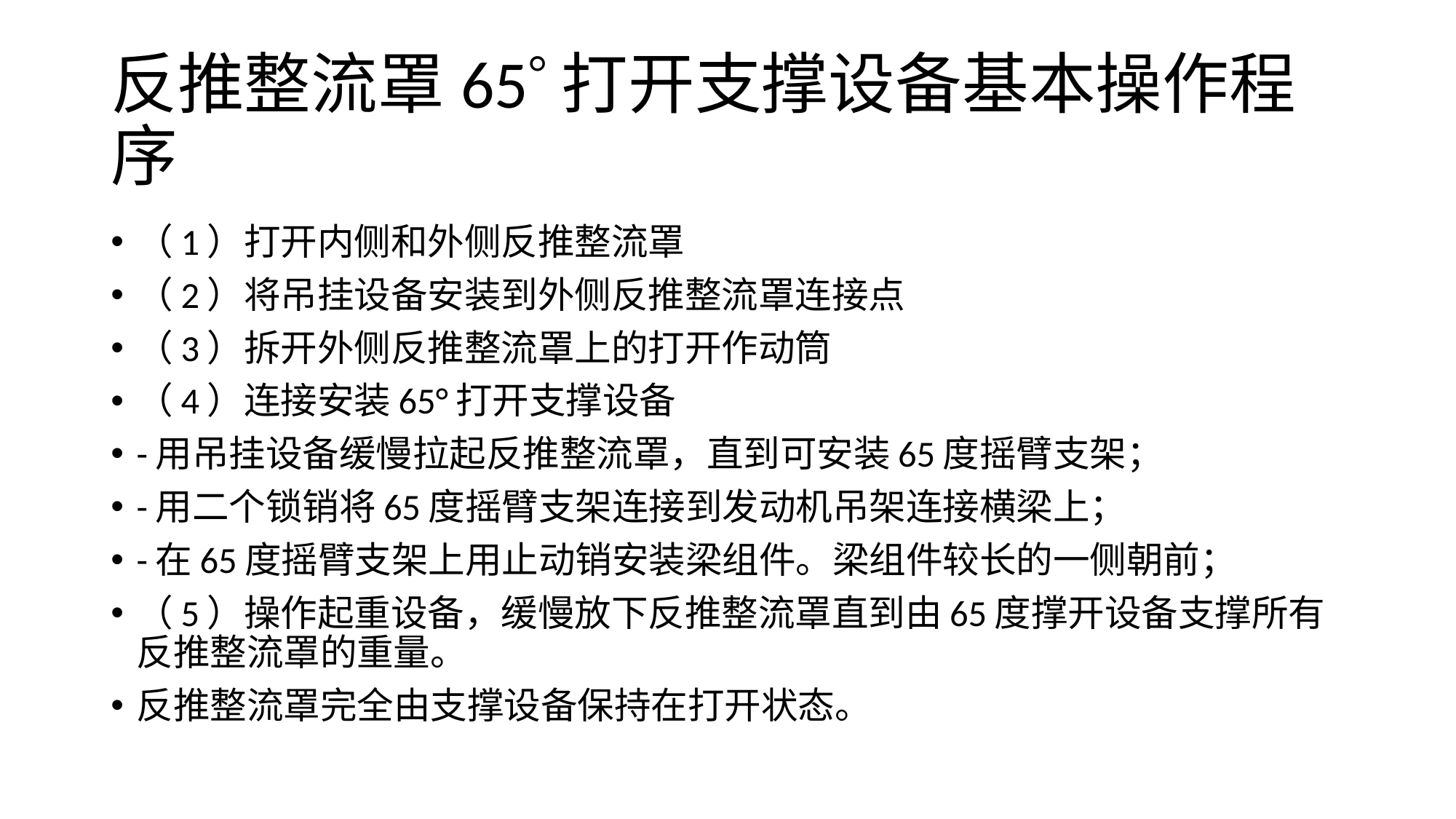

# 反推整流罩65°打开支撑设备基本操作程序
（1）打开内侧和外侧反推整流罩
（2）将吊挂设备安装到外侧反推整流罩连接点
（3）拆开外侧反推整流罩上的打开作动筒
（4）连接安装65°打开支撑设备
-用吊挂设备缓慢拉起反推整流罩，直到可安装65度摇臂支架；
-用二个锁销将65度摇臂支架连接到发动机吊架连接横梁上；
-在65度摇臂支架上用止动销安装梁组件。梁组件较长的一侧朝前；
（5）操作起重设备，缓慢放下反推整流罩直到由65度撑开设备支撑所有反推整流罩的重量。
反推整流罩完全由支撑设备保持在打开状态。